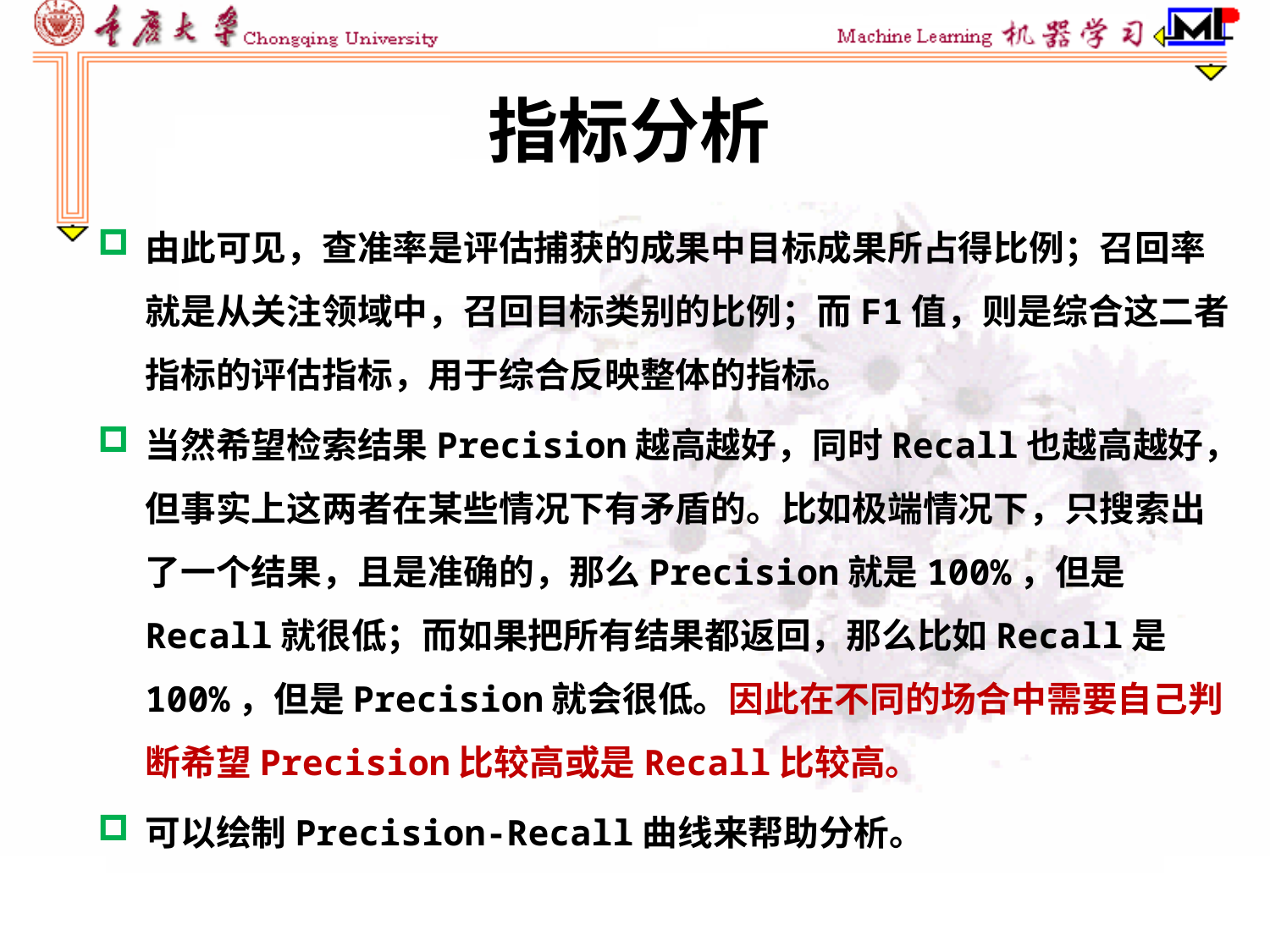

指标分析
由此可见，查准率是评估捕获的成果中目标成果所占得比例；召回率就是从关注领域中，召回目标类别的比例；而F1值，则是综合这二者指标的评估指标，用于综合反映整体的指标。
当然希望检索结果Precision越高越好，同时Recall也越高越好，但事实上这两者在某些情况下有矛盾的。比如极端情况下，只搜索出了一个结果，且是准确的，那么Precision就是100%，但是Recall就很低；而如果把所有结果都返回，那么比如Recall是100%，但是Precision就会很低。因此在不同的场合中需要自己判断希望Precision比较高或是Recall比较高。
可以绘制Precision-Recall曲线来帮助分析。